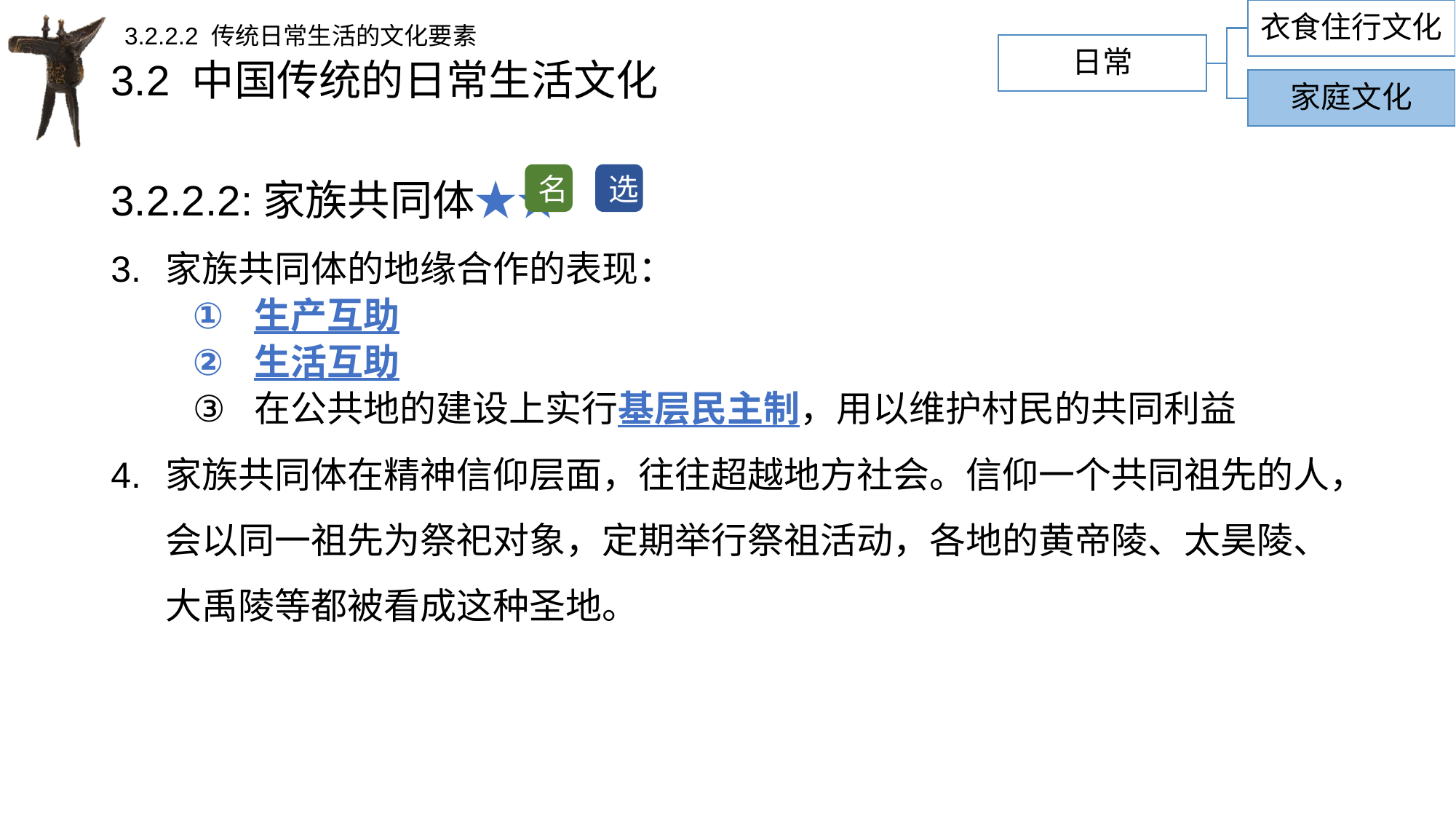

衣食住行文化
3.2.2.2 传统日常生活的文化要素

日常
# 3.2 中国传统的日常生活文化

家庭文化
3.2.2.2:家族共同体★★
家族共同体的地缘合作的表现：
生产互助
生活互助
在公共地的建设上实行基层民主制，用以维护村民的共同利益
家族共同体在精神信仰层面，往往超越地方社会。信仰一个共同祖先的人，会以同一祖先为祭祀对象，定期举行祭祖活动，各地的黄帝陵、太昊陵、大禹陵等都被看成这种圣地。
名
选
117